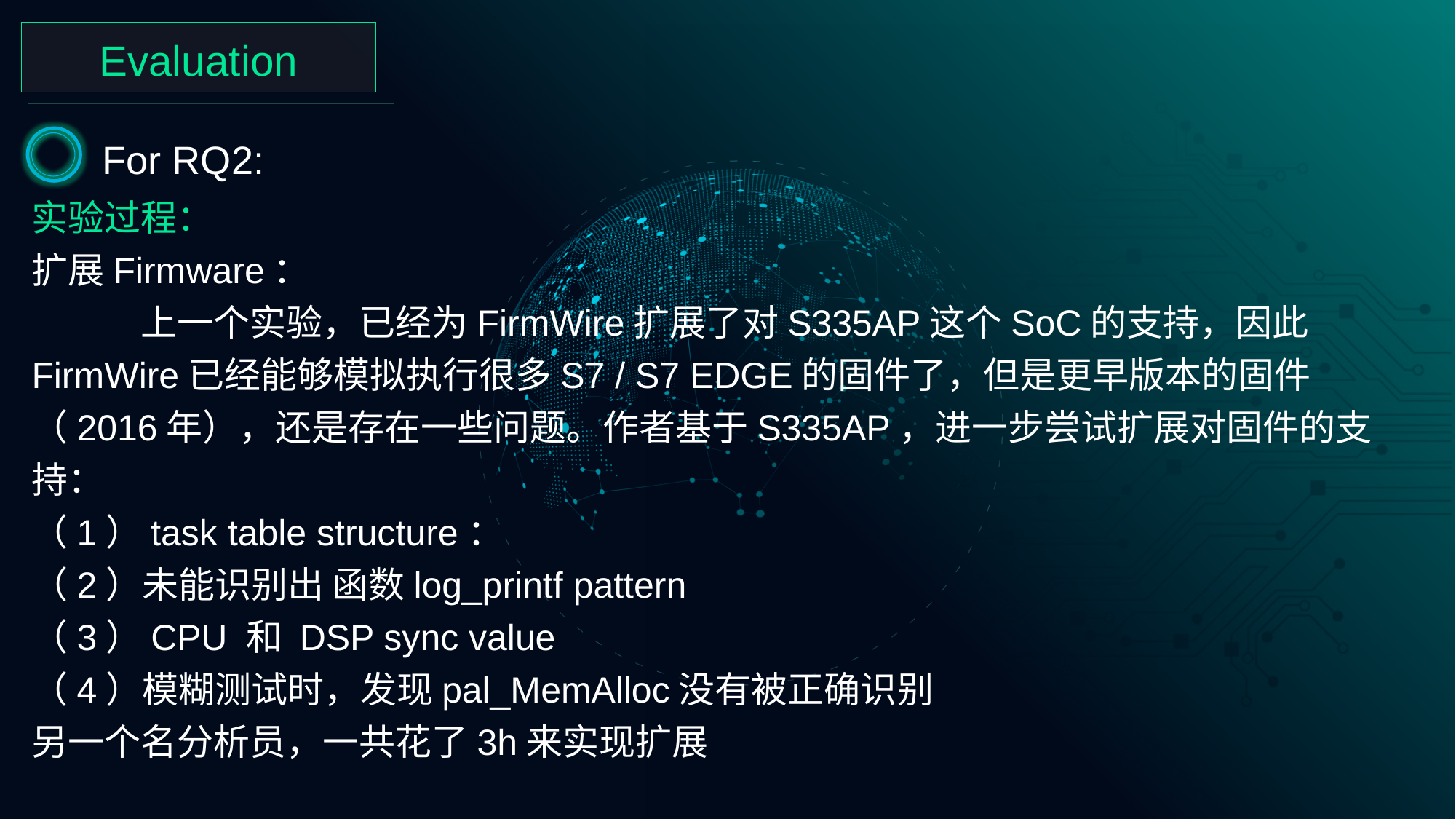

Evaluation

For RQ2:
实验过程：
扩展Firmware：
	上一个实验，已经为FirmWire扩展了对S335AP这个SoC的支持，因此FirmWire已经能够模拟执行很多S7 / S7 EDGE的固件了，但是更早版本的固件（2016年），还是存在一些问题。作者基于S335AP，进一步尝试扩展对固件的支持：
（1）task table structure：
（2）未能识别出 函数log_printf pattern
（3）CPU 和 DSP sync value
（4）模糊测试时，发现pal_MemAlloc没有被正确识别
另一个名分析员，一共花了3h来实现扩展